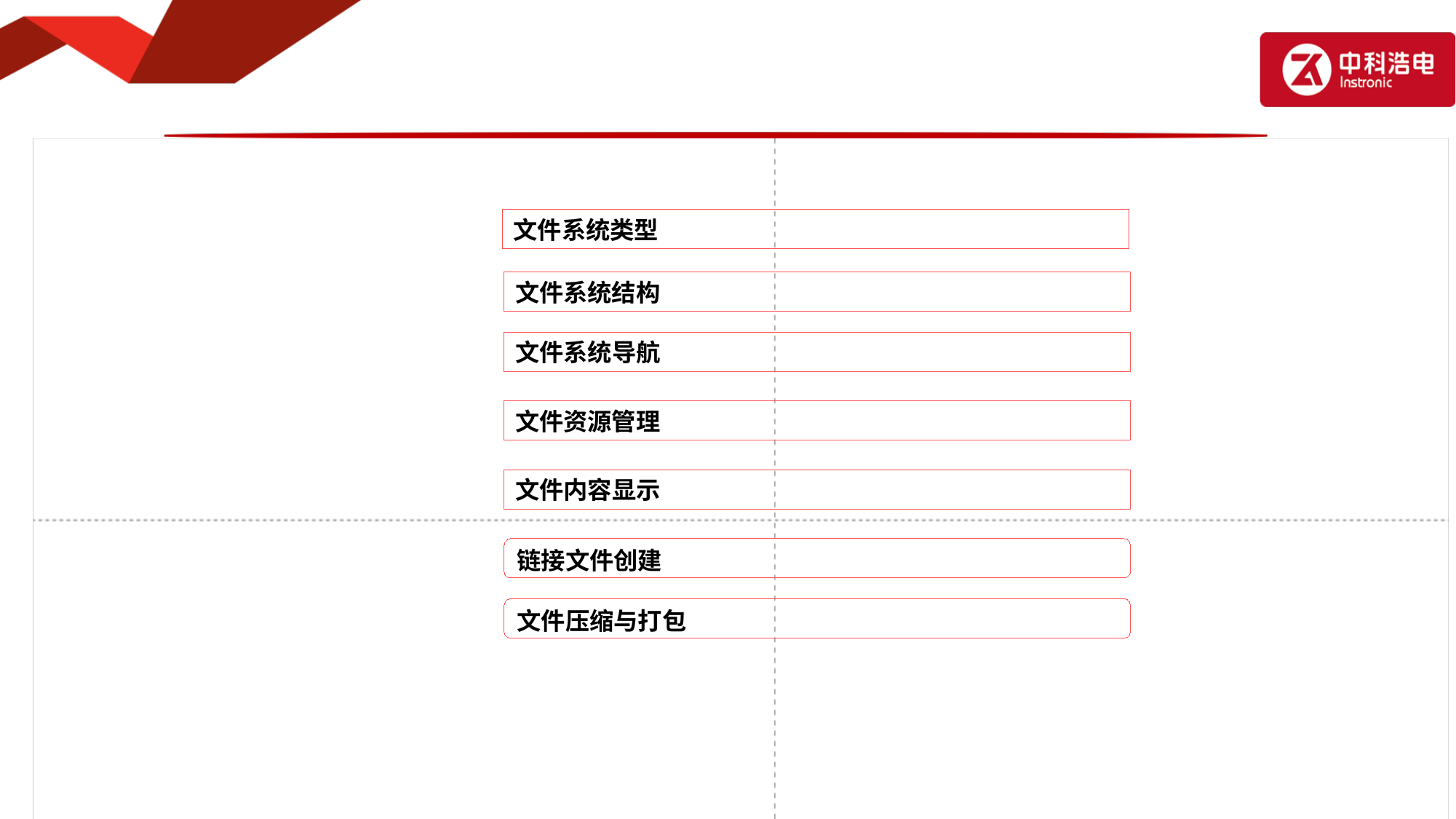

#
文件系统类型

文件系统结构
文件系统导航
Linux文件系统

文件资源管理
文件内容显示
链接文件创建
文件压缩与打包